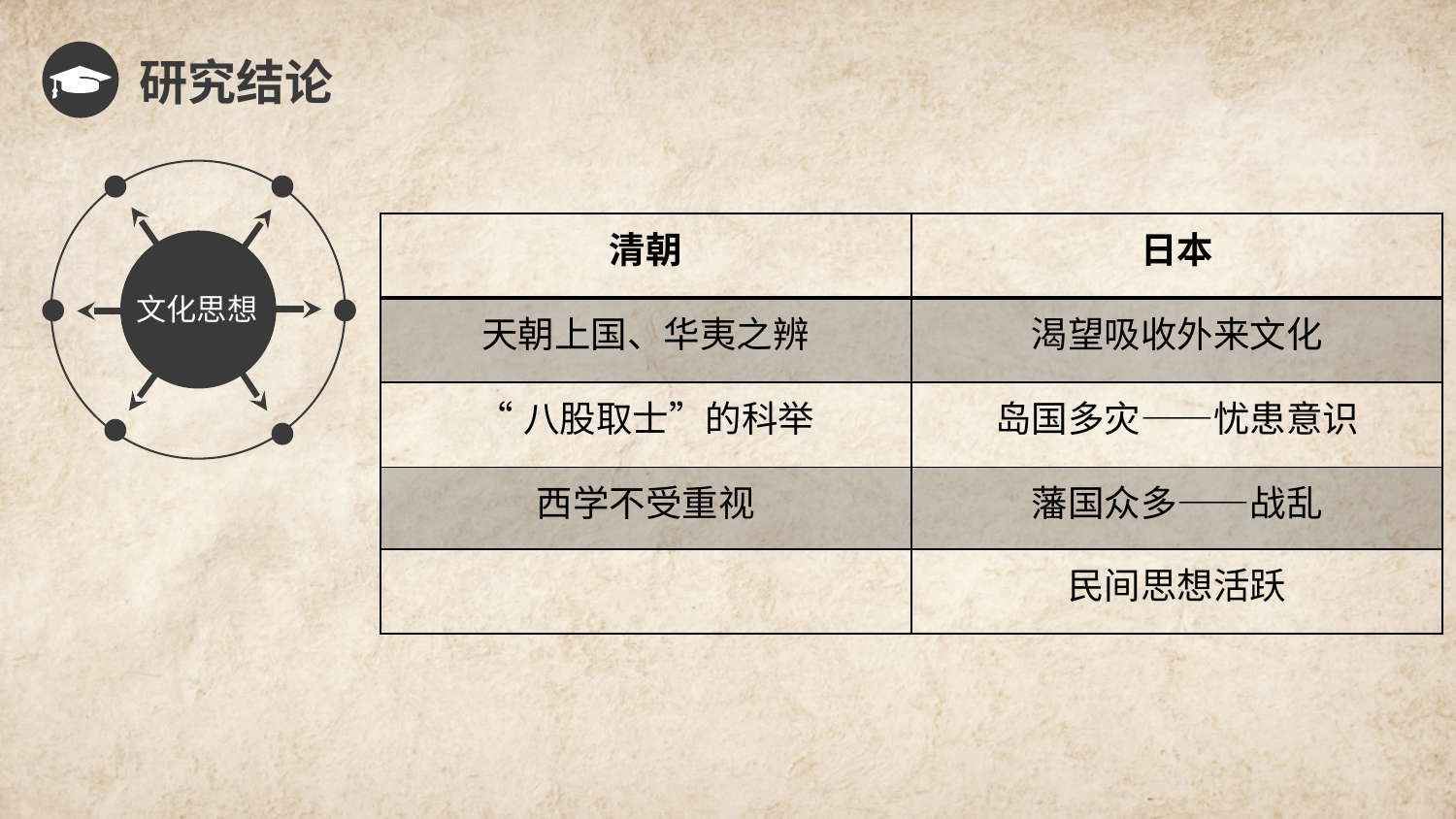

研究结论

| 清朝 | 日本 |
| --- | --- |
| 天朝上国、华夷之辨 | 渴望吸收外来文化 |
| “八股取士”的科举 | 岛国多灾——忧患意识 |
| 西学不受重视 | 藩国众多——战乱 |
|  | 民间思想活跃 |

文化思想